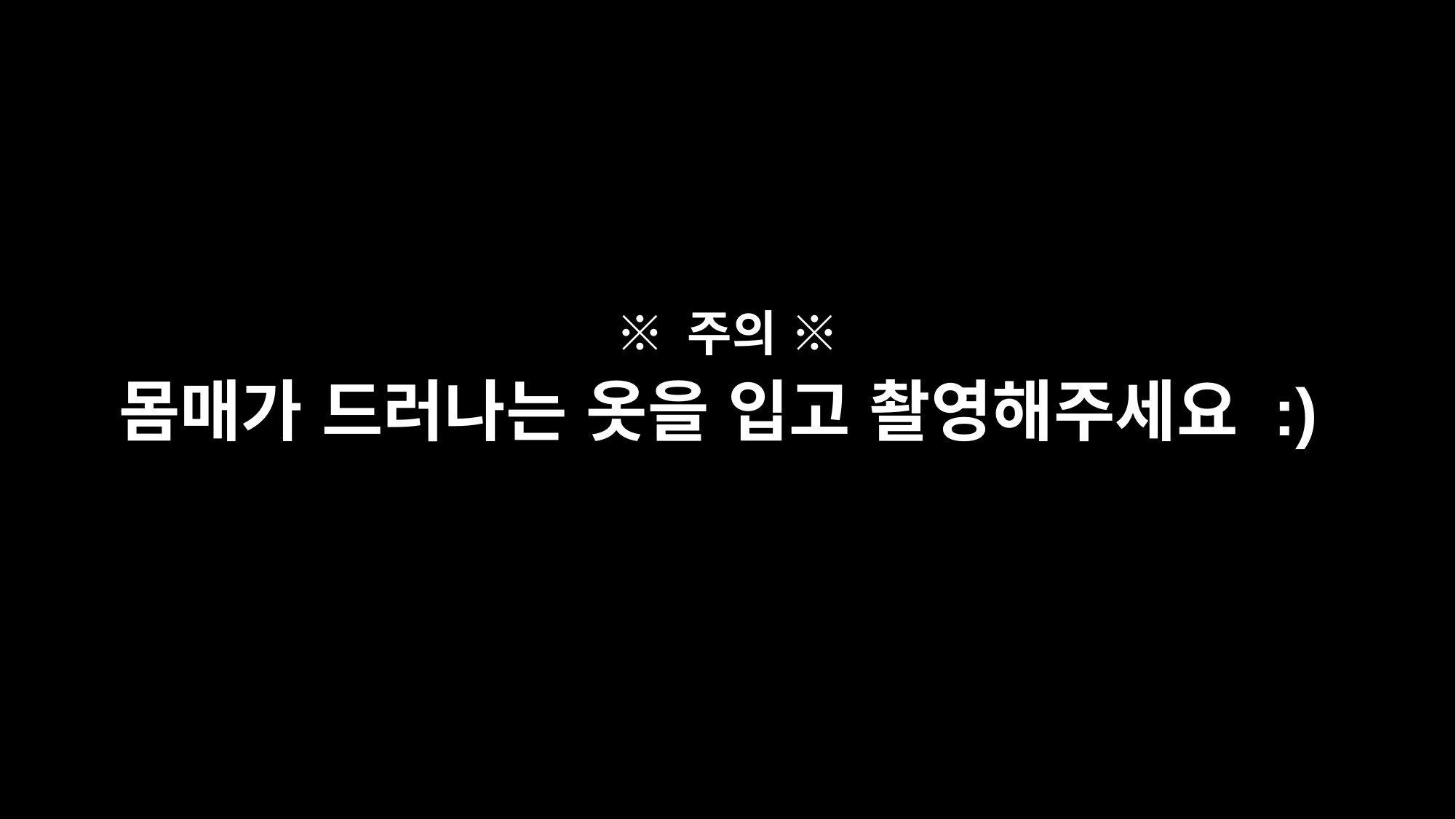

※ 주의 ※
몸매가 드러나는 옷을 입고 촬영해주세요 :)